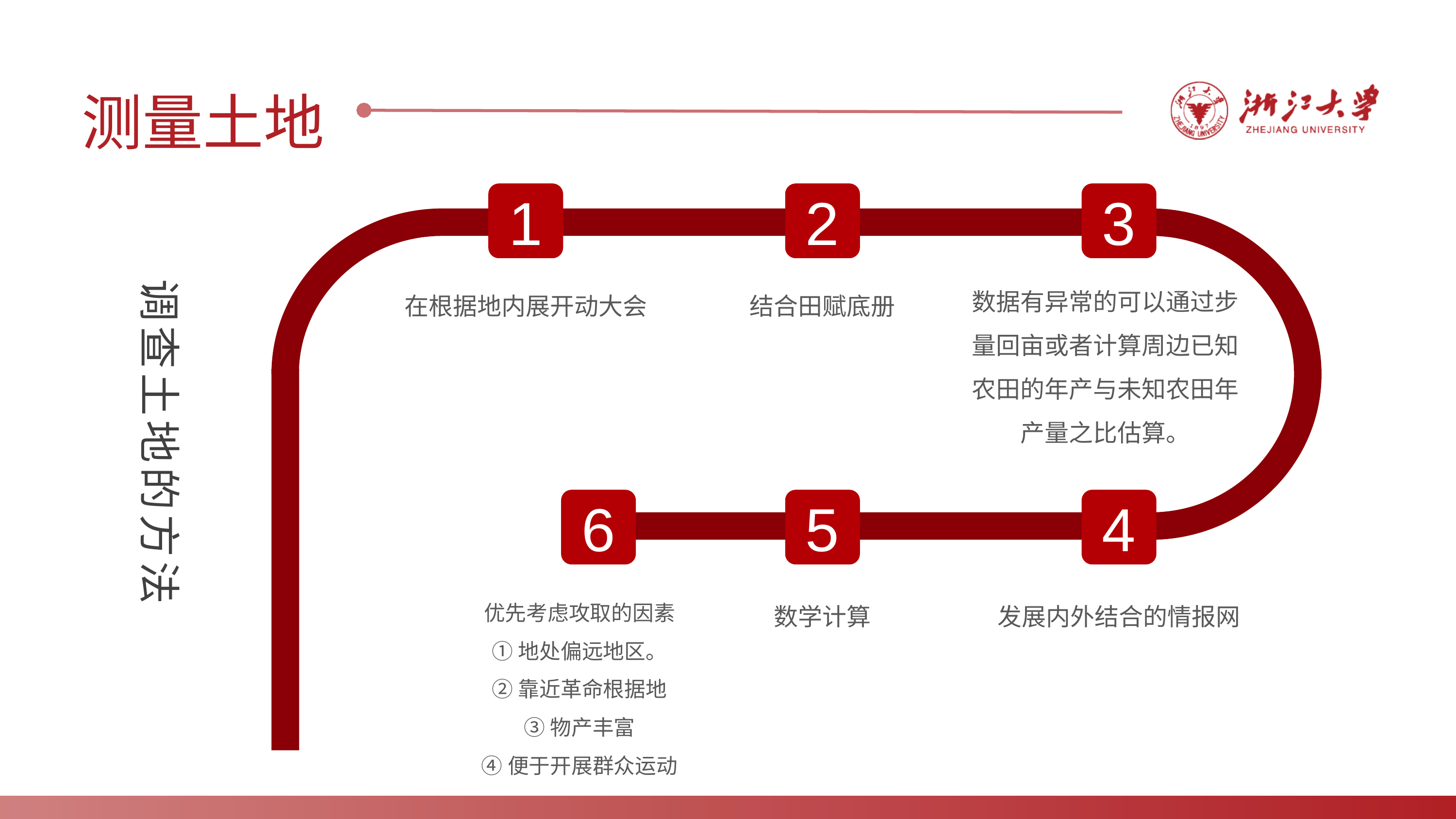

测量土地

1
2
3

数据有异常的可以通过步量回亩或者计算周边已知农田的年产与未知农田年产量之比估算。
在根据地内展开动大会
结合田赋底册

6
5
4

优先考虑攻取的因素
①地处偏远地区。
②靠近革命根据地
③物产丰富
④便于开展群众运动
数学计算
发展内外结合的情报网
调查土地的方法